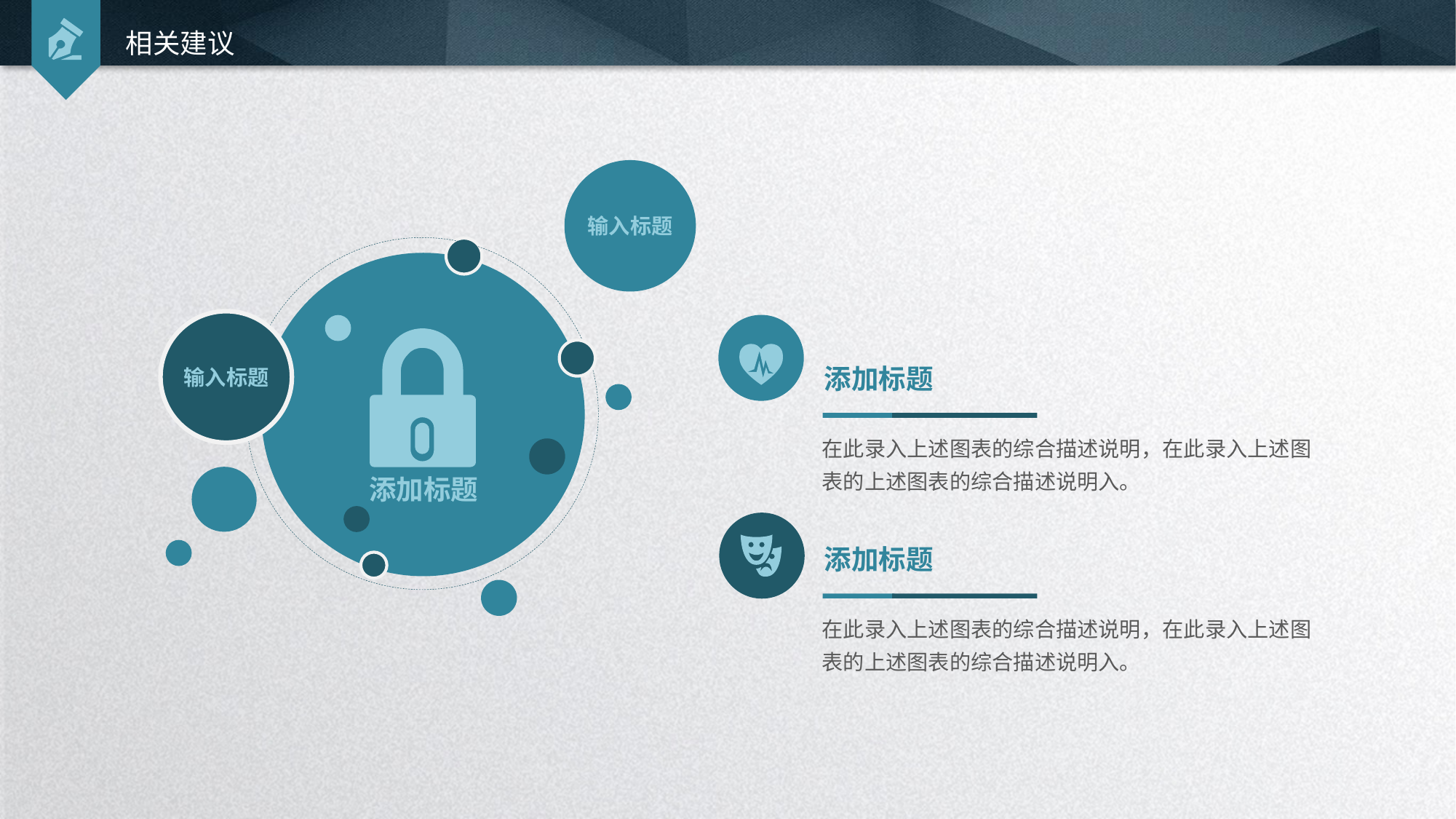

相关建议

输入标题

添加标题
输入标题

在此录入上述图表的综合描述说明，在此录入上述图表的上述图表的综合描述说明入。

添加标题

添加标题

在此录入上述图表的综合描述说明，在此录入上述图表的上述图表的综合描述说明入。
延时符